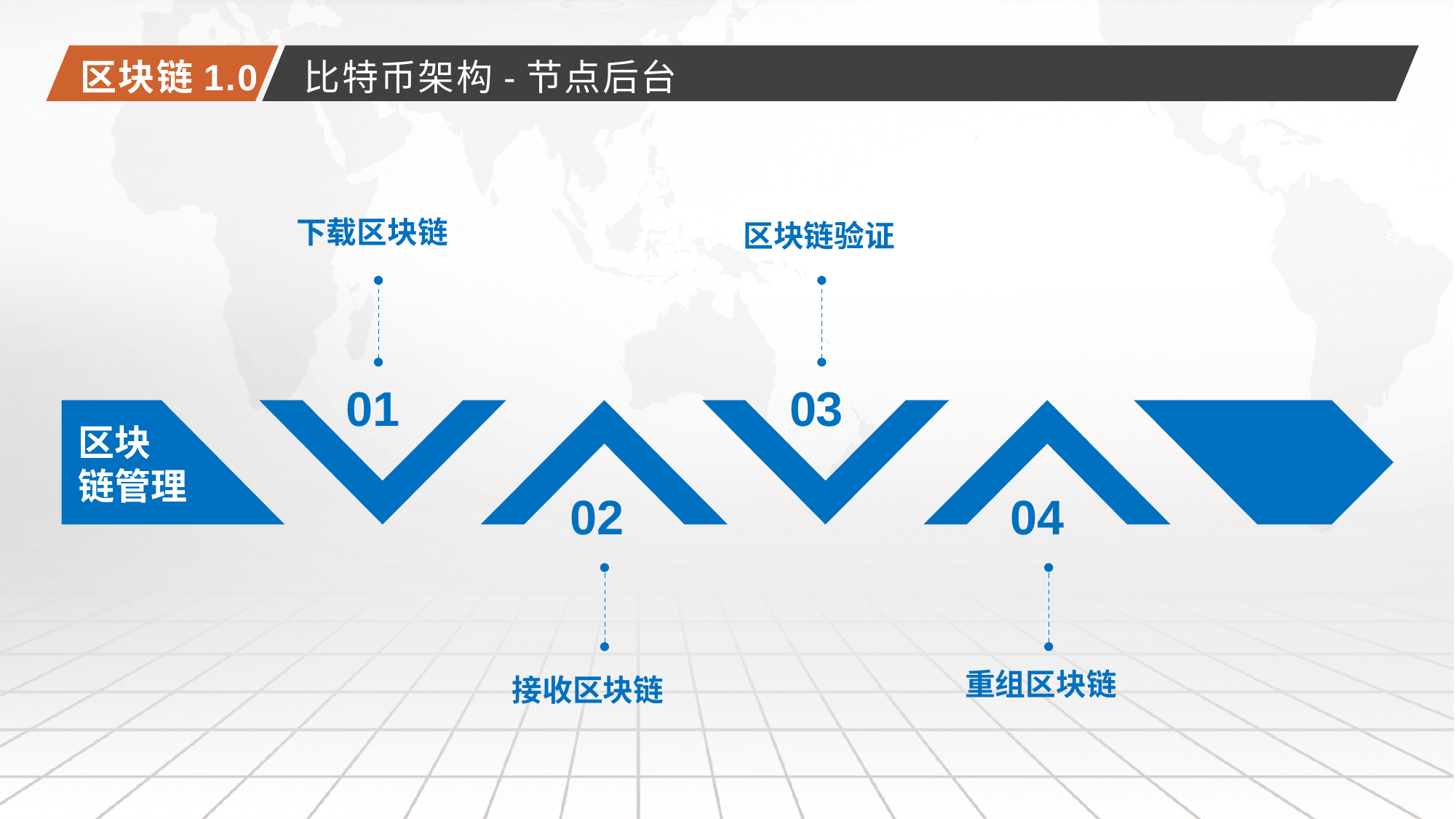

区块链1.0
比特币架构-节点后台
下载区块链
区块链验证
01
03

区块
链管理

02
04
重组区块链
接收区块链